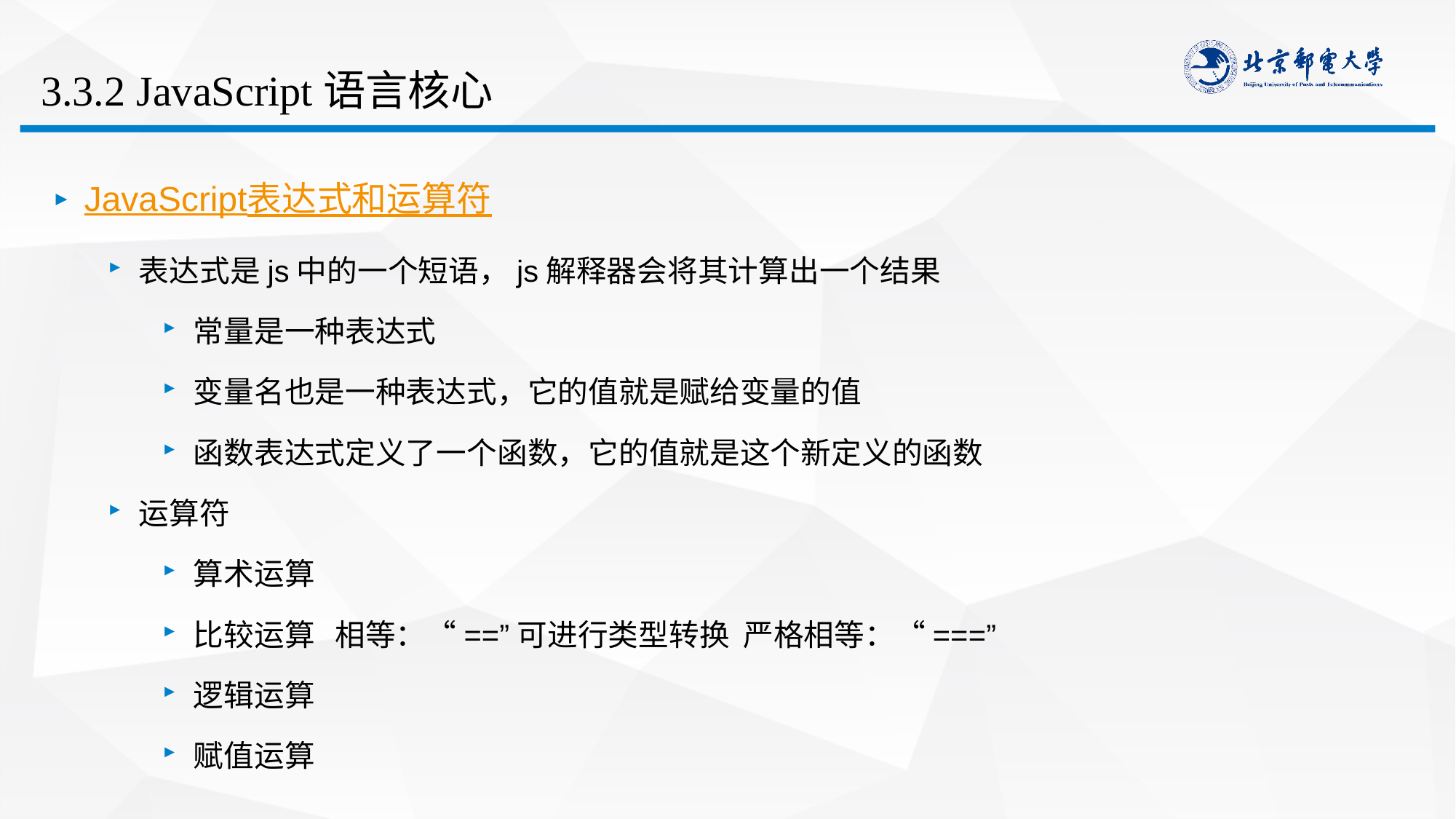

# 3.3.2 JavaScript语言核心
JavaScript表达式和运算符
表达式是js中的一个短语，js解释器会将其计算出一个结果
常量是一种表达式
变量名也是一种表达式，它的值就是赋给变量的值
函数表达式定义了一个函数，它的值就是这个新定义的函数
运算符
算术运算
比较运算   相等：“==”可进行类型转换  严格相等：“===”
逻辑运算
赋值运算